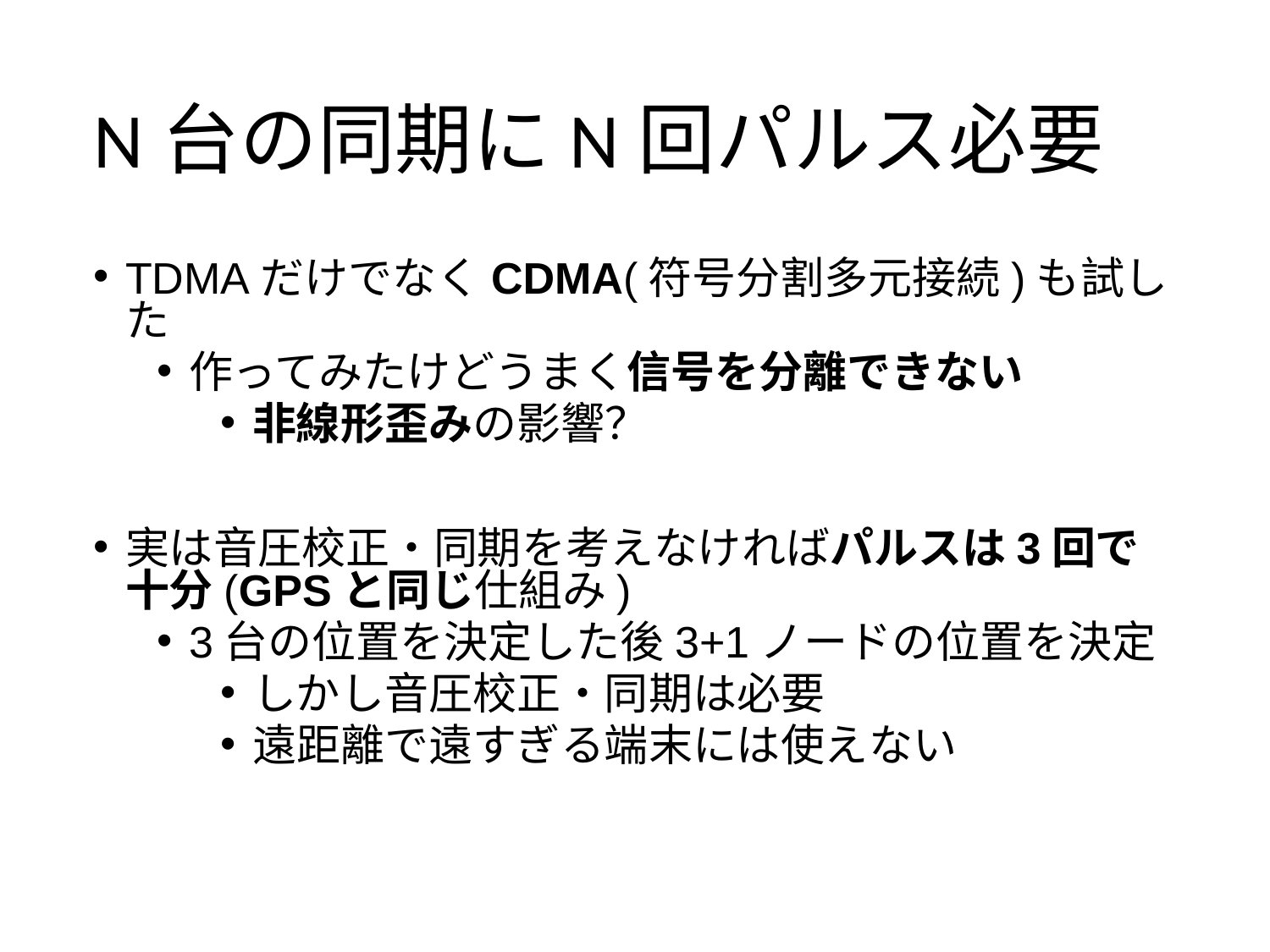

# N台の同期にN回パルス必要
TDMAだけでなくCDMA(符号分割多元接続)も試した
作ってみたけどうまく信号を分離できない
非線形歪みの影響？

実は音圧校正・同期を考えなければパルスは3回で十分(GPSと同じ仕組み)
3台の位置を決定した後3+1ノードの位置を決定
しかし音圧校正・同期は必要
遠距離で遠すぎる端末には使えない